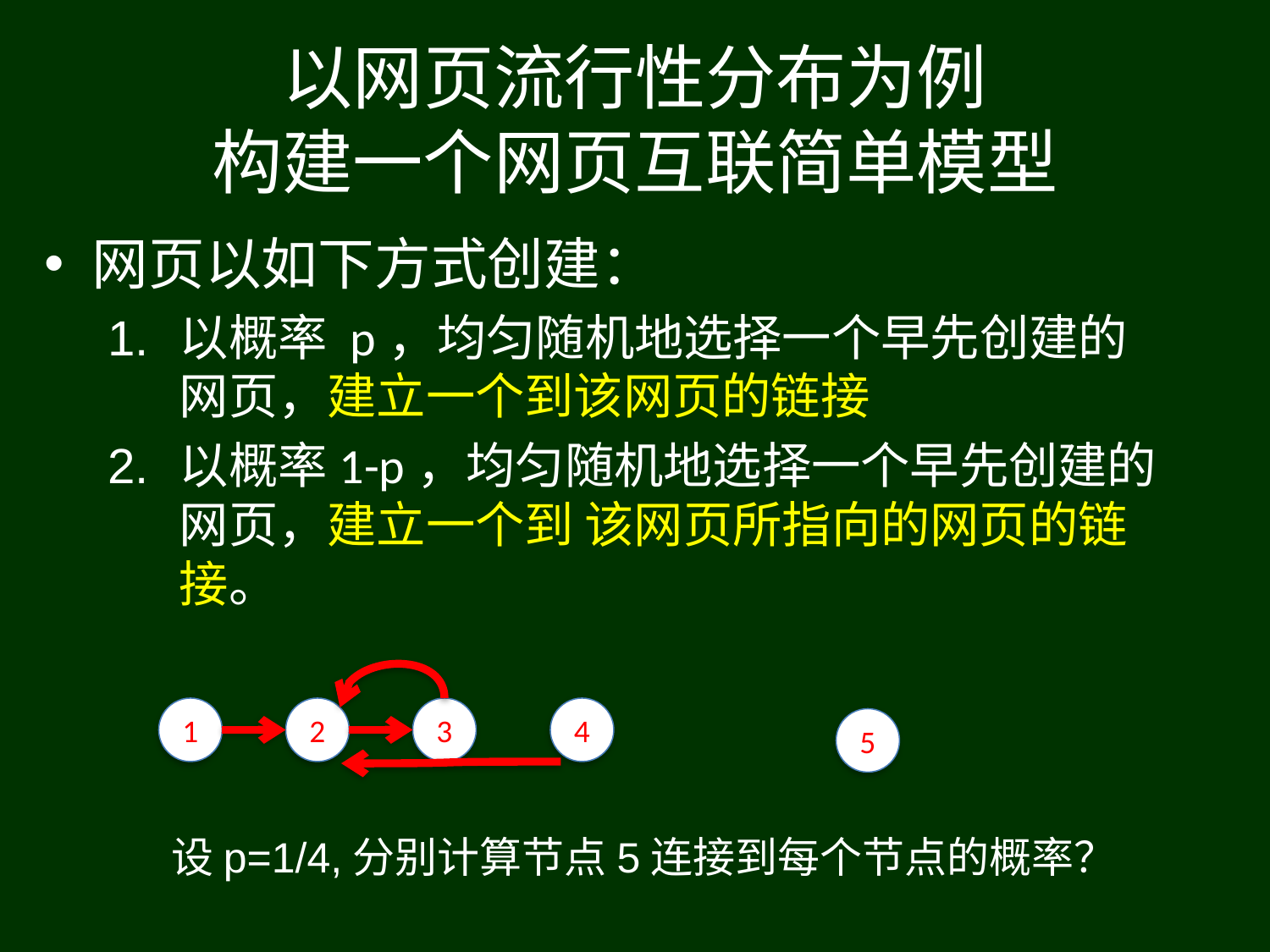

# 以网页流行性分布为例 构建一个网页互联简单模型
网页以如下方式创建：
以概率 p，均匀随机地选择一个早先创建的网页，建立一个到该网页的链接
以概率1-p，均匀随机地选择一个早先创建的网页，建立一个到 该网页所指向的网页的链接。

1
2
3
4
5
设p=1/4,分别计算节点5连接到每个节点的概率？